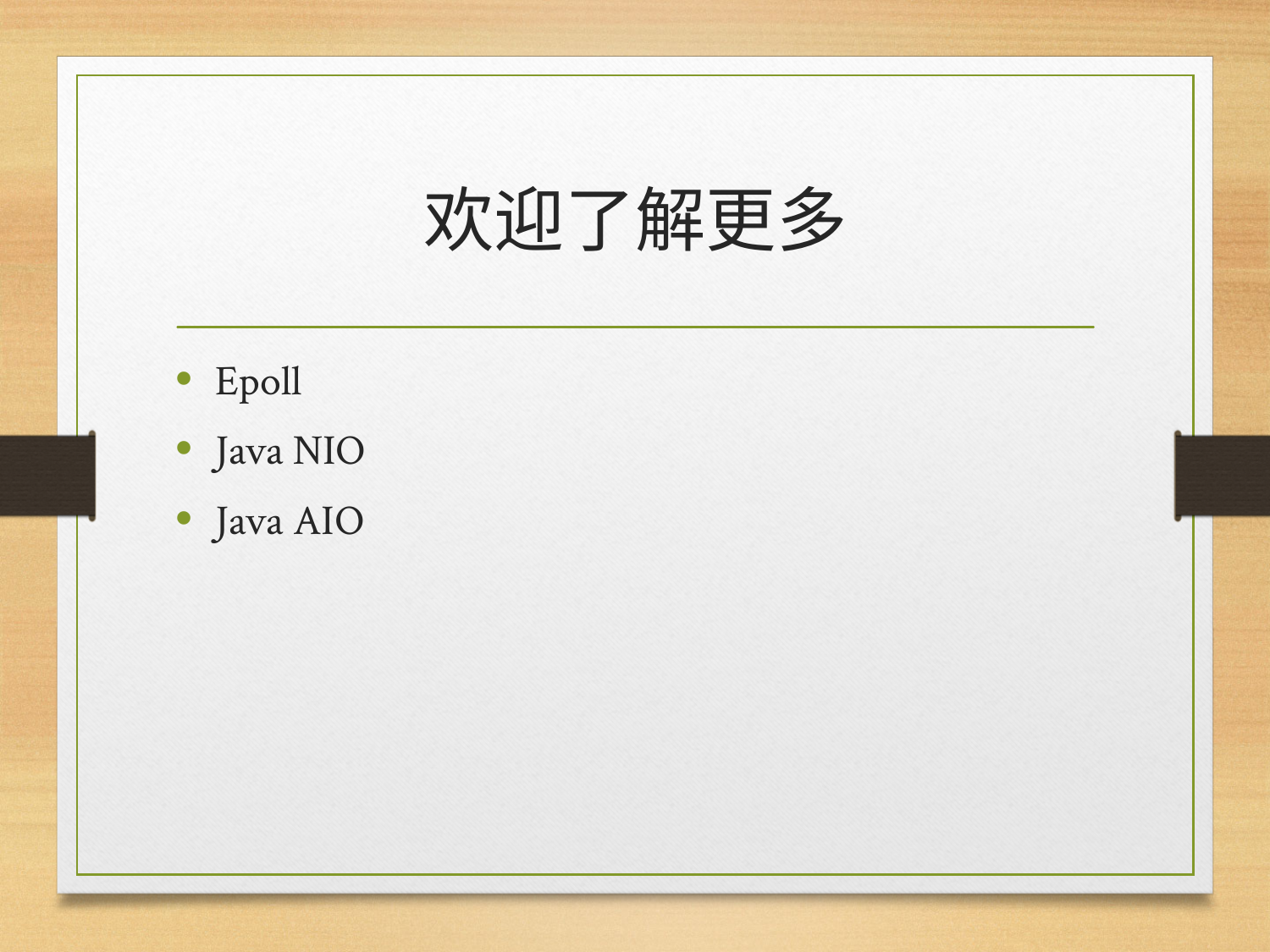

# 欢迎了解更多
Epoll
Java NIO
Java AIO